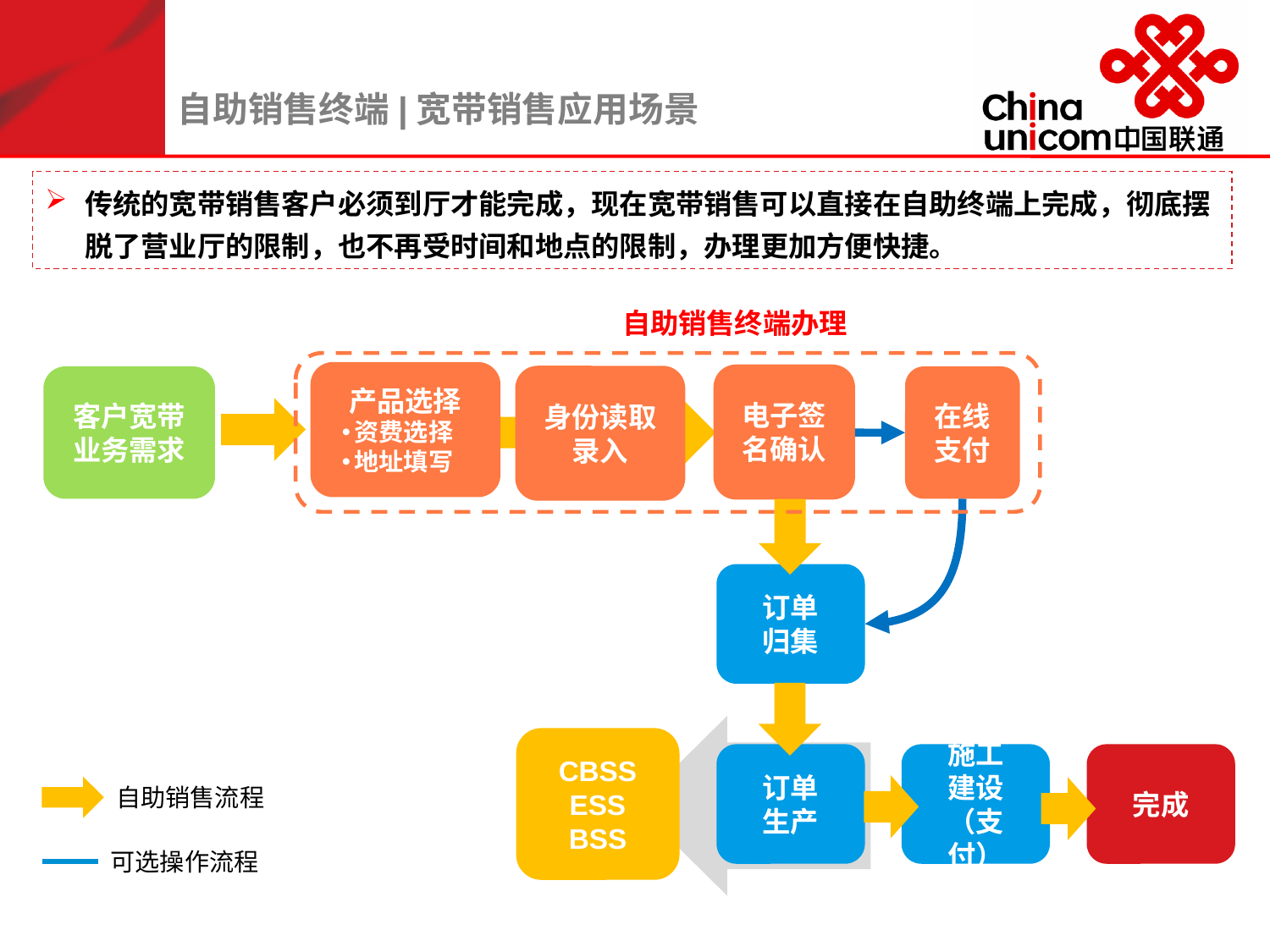

自助销售终端|宽带销售应用场景
传统的宽带销售客户必须到厅才能完成，现在宽带销售可以直接在自助终端上完成，彻底摆脱了营业厅的限制，也不再受时间和地点的限制，办理更加方便快捷。
自助销售终端办理

产品选择
资费选择
地址填写
电子签名确认
身份读取录入
客户宽带业务需求
在线支付

订单
归集

CBSS
ESS
BSS
订单
生产
施工
建设（支付）
完成
自助销售流程

可选操作流程